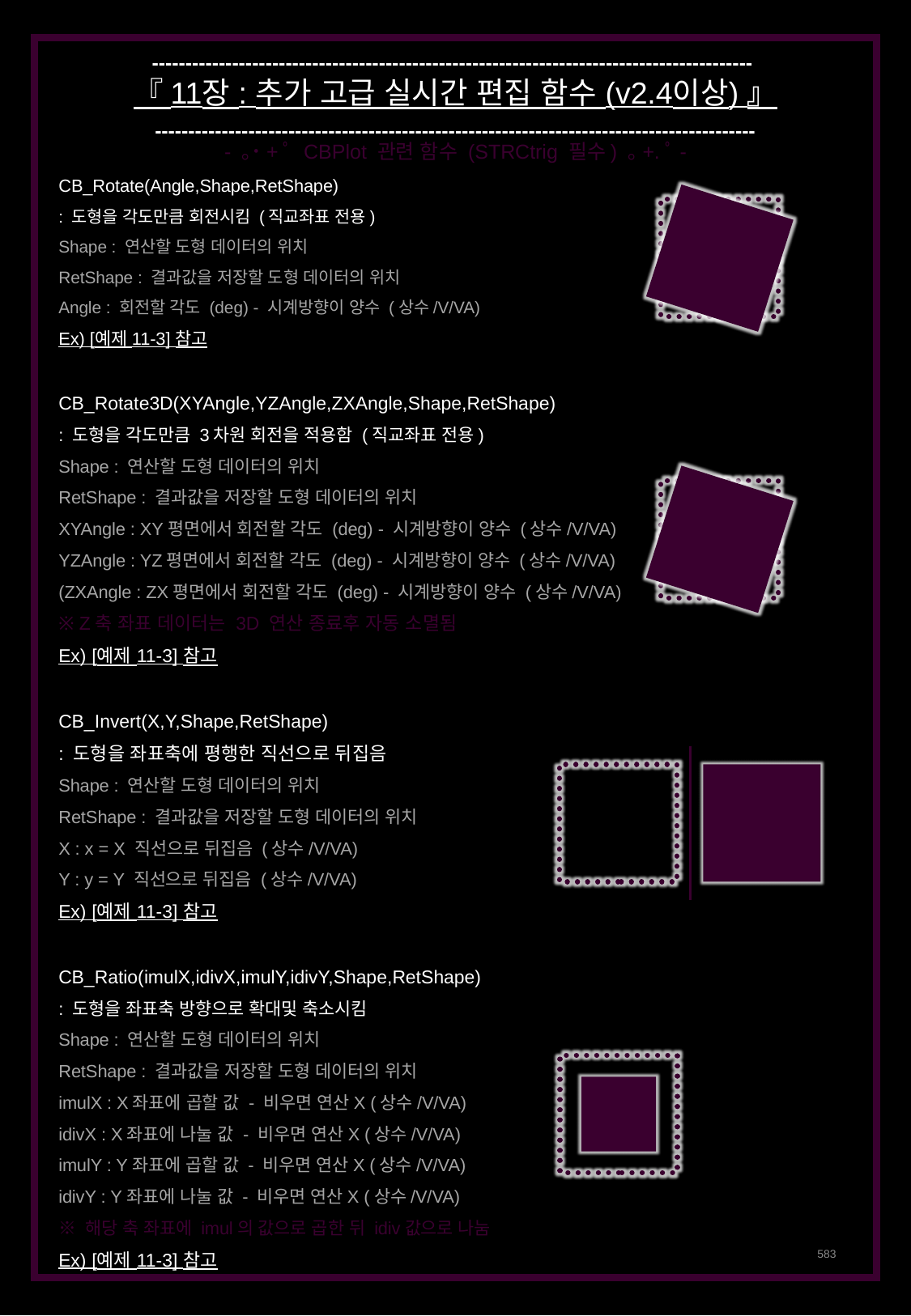

------------------------------------------------------------------------------------------
『 11장 : 추가 고급 실시간 편집 함수 (v2.4이상) 』
------------------------------------------------------------------------------------------
- ｡˙+ﾟ CBPlot 관련 함수 (STRCtrig 필수) ｡+.ﾟ-
CB_Rotate(Angle,Shape,RetShape)
: 도형을 각도만큼 회전시킴 (직교좌표 전용)
Shape : 연산할 도형 데이터의 위치
RetShape : 결과값을 저장할 도형 데이터의 위치
Angle : 회전할 각도 (deg) - 시계방향이 양수 (상수/V/VA)
Ex) [예제 11-3] 참고

CB_Rotate3D(XYAngle,YZAngle,ZXAngle,Shape,RetShape)
: 도형을 각도만큼 3차원 회전을 적용함 (직교좌표 전용)
Shape : 연산할 도형 데이터의 위치
RetShape : 결과값을 저장할 도형 데이터의 위치
XYAngle : XY평면에서 회전할 각도 (deg) - 시계방향이 양수 (상수/V/VA)
YZAngle : YZ평면에서 회전할 각도 (deg) - 시계방향이 양수 (상수/V/VA)
(ZXAngle : ZX평면에서 회전할 각도 (deg) - 시계방향이 양수 (상수/V/VA)
※ Z축 좌표 데이터는 3D 연산 종료후 자동 소멸됨
Ex) [예제 11-3] 참고

CB_Invert(X,Y,Shape,RetShape)
: 도형을 좌표축에 평행한 직선으로 뒤집음
Shape : 연산할 도형 데이터의 위치
RetShape : 결과값을 저장할 도형 데이터의 위치
X : x = X 직선으로 뒤집음 (상수/V/VA)
Y : y = Y 직선으로 뒤집음 (상수/V/VA)
Ex) [예제 11-3] 참고

CB_Ratio(imulX,idivX,imulY,idivY,Shape,RetShape)
: 도형을 좌표축 방향으로 확대및 축소시킴
Shape : 연산할 도형 데이터의 위치
RetShape : 결과값을 저장할 도형 데이터의 위치
imulX : X좌표에 곱할 값 - 비우면 연산X (상수/V/VA)
idivX : X좌표에 나눌 값 - 비우면 연산X (상수/V/VA)
imulY : Y좌표에 곱할 값 - 비우면 연산X (상수/V/VA)
idivY : Y좌표에 나눌 값 - 비우면 연산X (상수/V/VA)
※ 해당 축 좌표에 imul의 값으로 곱한 뒤 idiv값으로 나눔
Ex) [예제 11-3] 참고

583